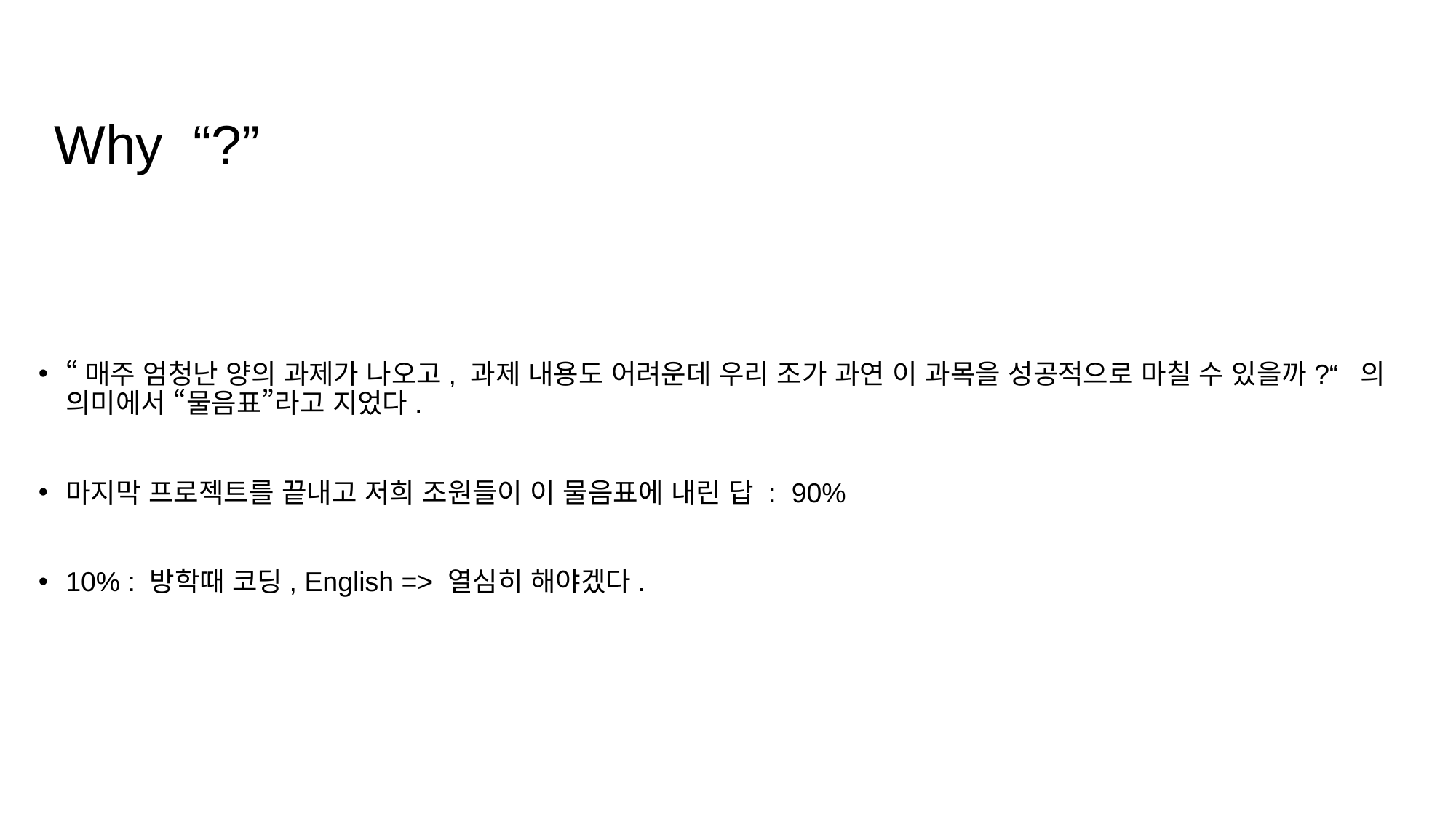

Why  “?”

“매주 엄청난 양의 과제가 나오고, 과제 내용도 어려운데 우리 조가 과연 이 과목을 성공적으로 마칠 수 있을까?“  의 의미에서 “물음표”라고 지었다.

마지막 프로젝트를 끝내고 저희 조원들이 이 물음표에 내린 답 :  90%

10% : 방학때 코딩, English => 열심히 해야겠다.